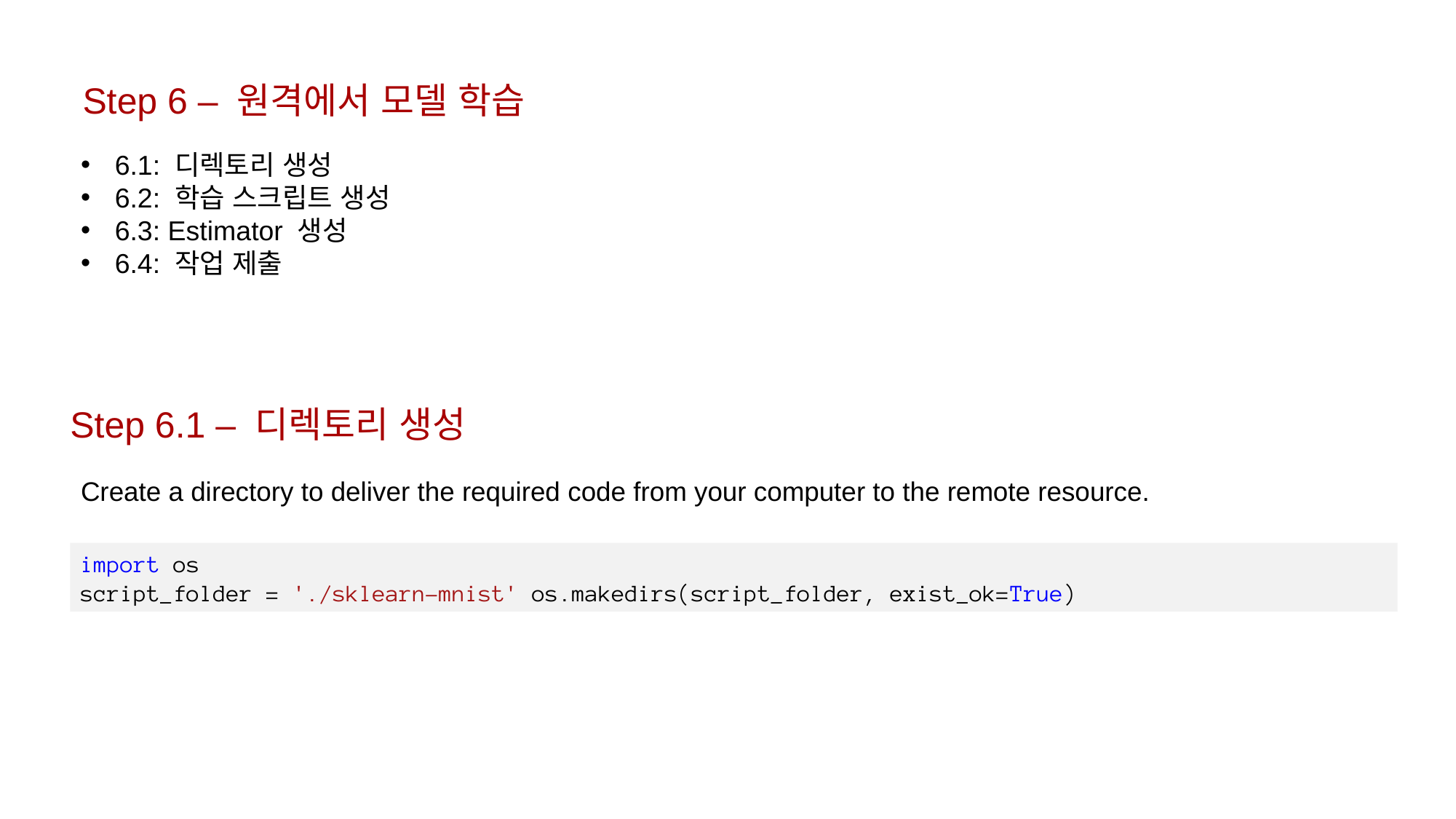

Step 6 – 원격에서 모델 학습
6.1: 디렉토리 생성
6.2: 학습 스크립트 생성
6.3: Estimator 생성
6.4: 작업 제출
Step 6.1 – 디렉토리 생성
Create a directory to deliver the required code from your computer to the remote resource.
import os
script_folder = './sklearn-mnist' os.makedirs(script_folder, exist_ok=True)